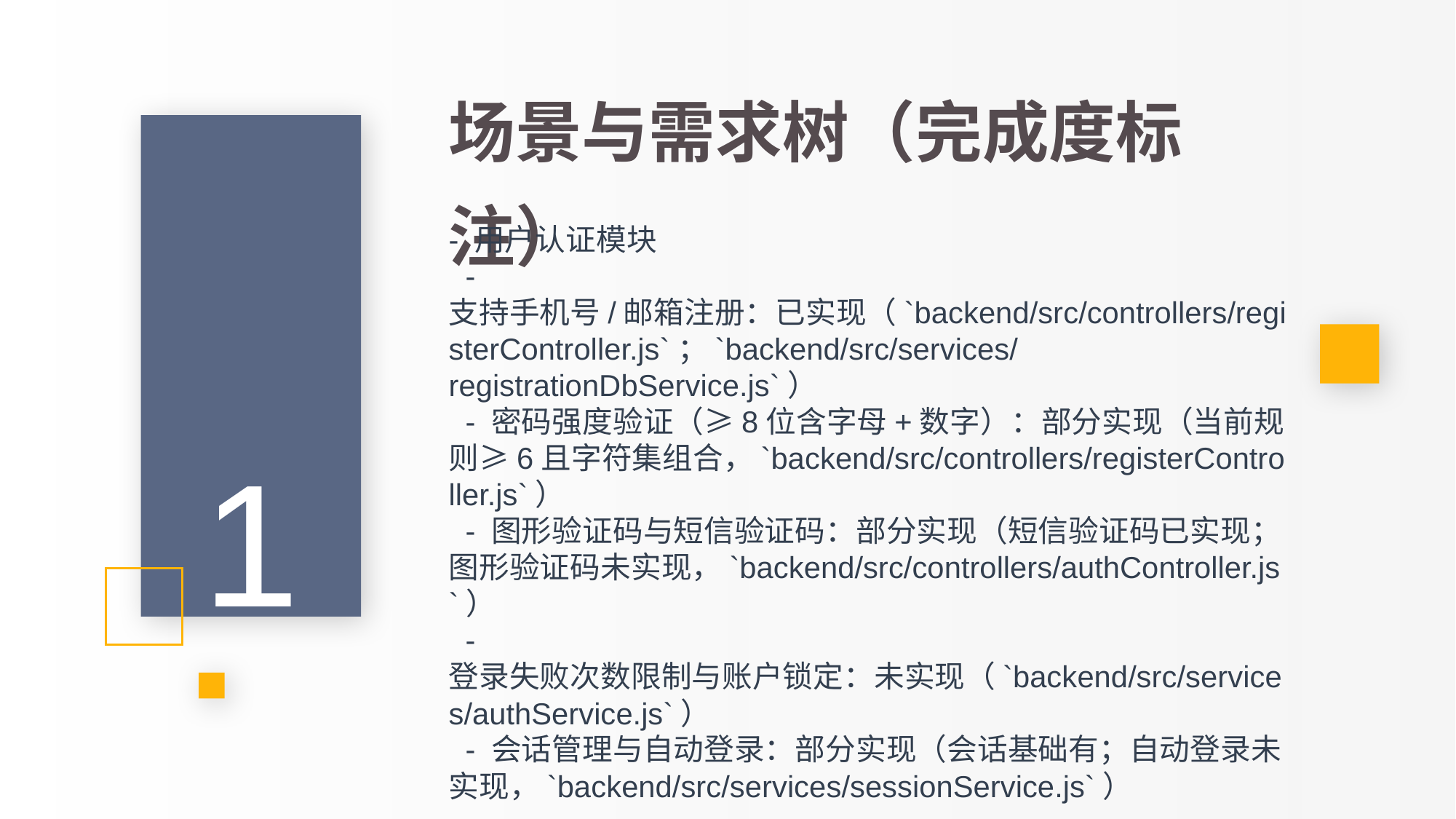

PPT模板 http://www.1ppt.com/moban/
场景与需求树（完成度标注）

- 用户认证模块
  - 支持手机号/邮箱注册：已实现（`backend/src/controllers/registerController.js`；`backend/src/services/registrationDbService.js`）
  - 密码强度验证（≥8位含字母+数字）：部分实现（当前规则≥6且字符集组合，`backend/src/controllers/registerController.js`）
  - 图形验证码与短信验证码：部分实现（短信验证码已实现；图形验证码未实现，`backend/src/controllers/authController.js`）
  - 登录失败次数限制与账户锁定：未实现（`backend/src/services/authService.js`）
  - 会话管理与自动登录：部分实现（会话基础有；自动登录未实现，`backend/src/services/sessionService.js`）

1